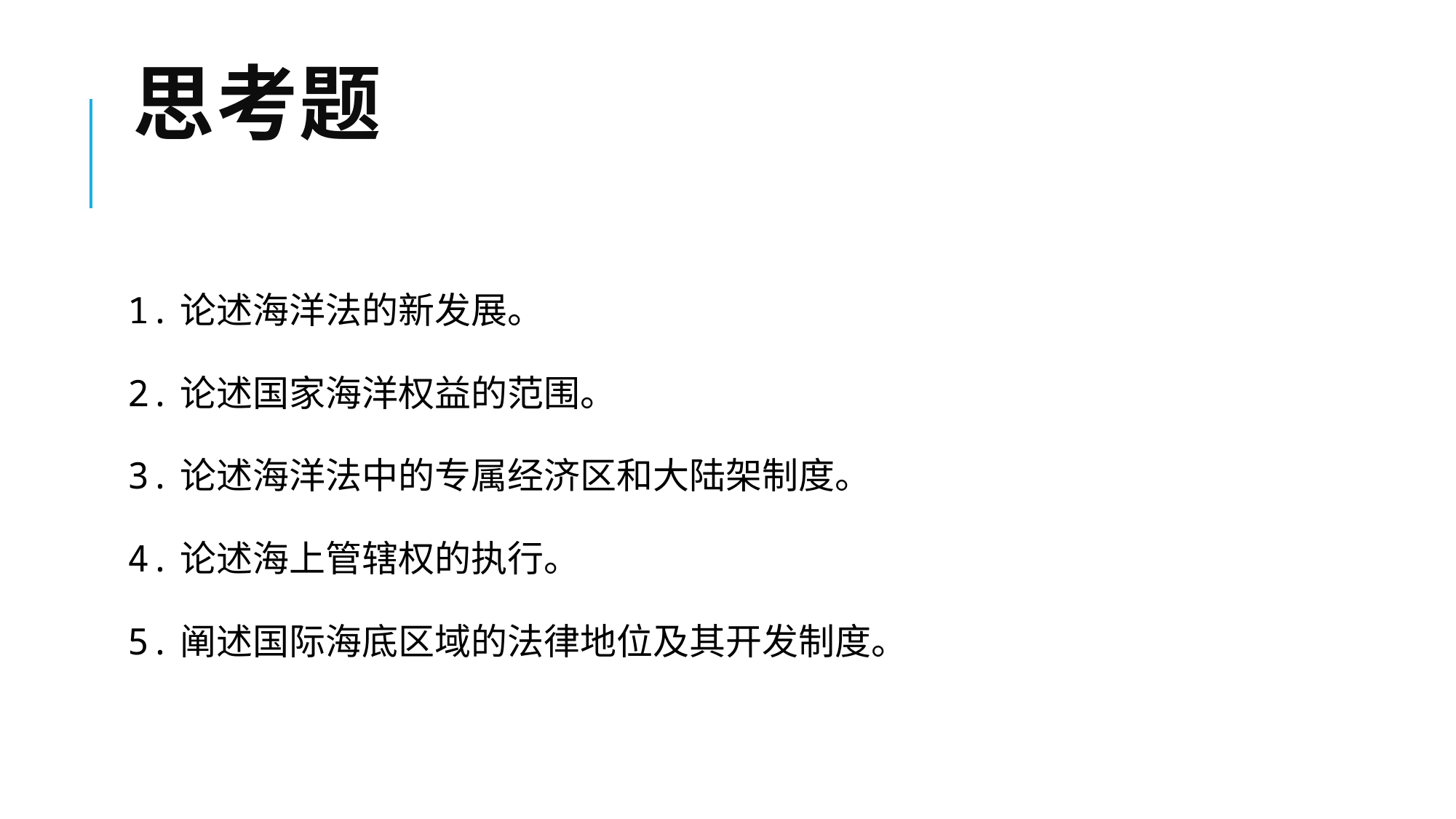

# 思考题
1.论述海洋法的新发展。
2.论述国家海洋权益的范围。
3.论述海洋法中的专属经济区和大陆架制度。
4.论述海上管辖权的执行。
5.阐述国际海底区域的法律地位及其开发制度。